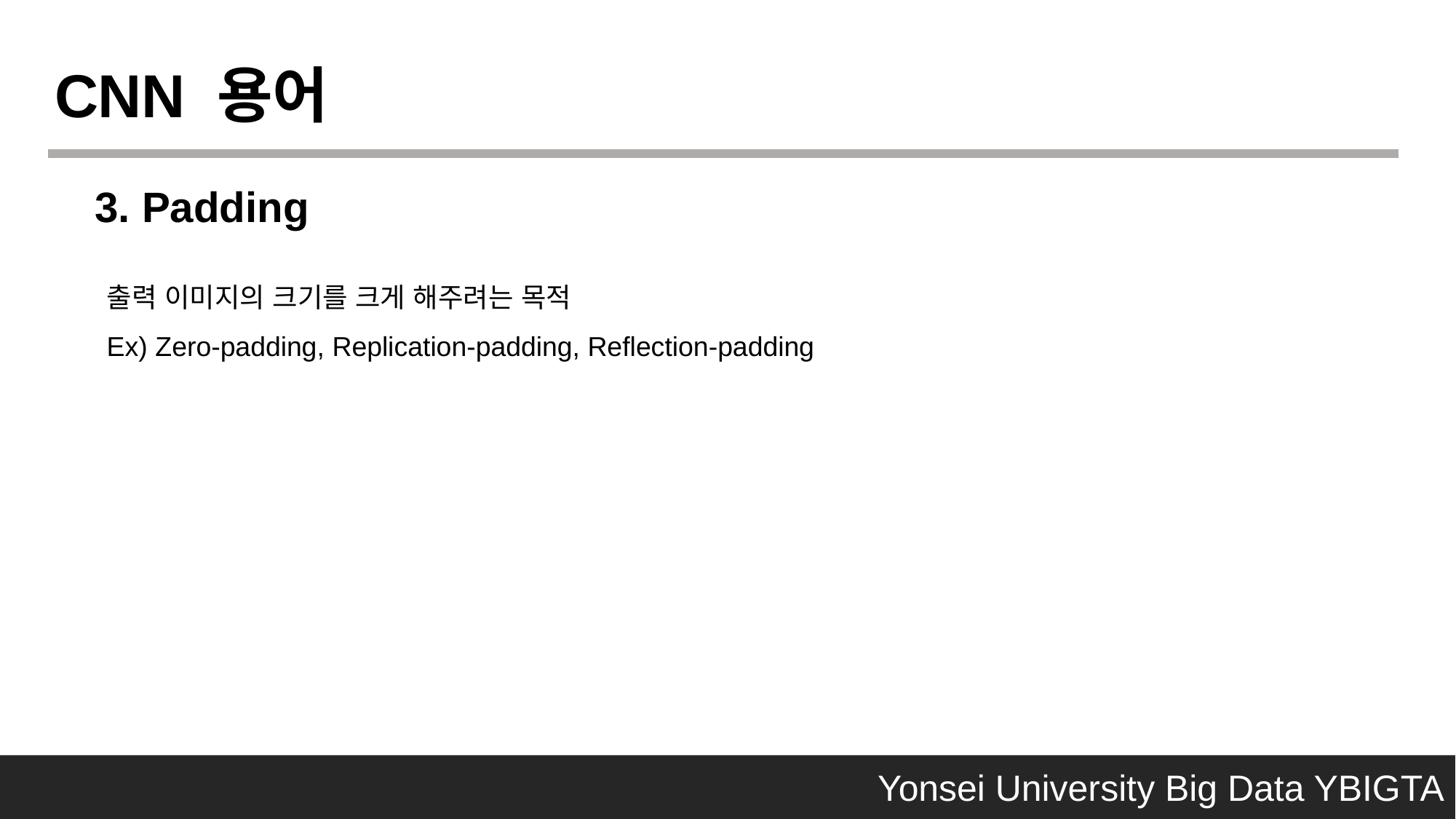

CNN 용어
3. Padding
출력 이미지의 크기를 크게 해주려는 목적
Ex) Zero-padding, Replication-padding, Reflection-padding

 Yonsei University Big Data YBIGTA